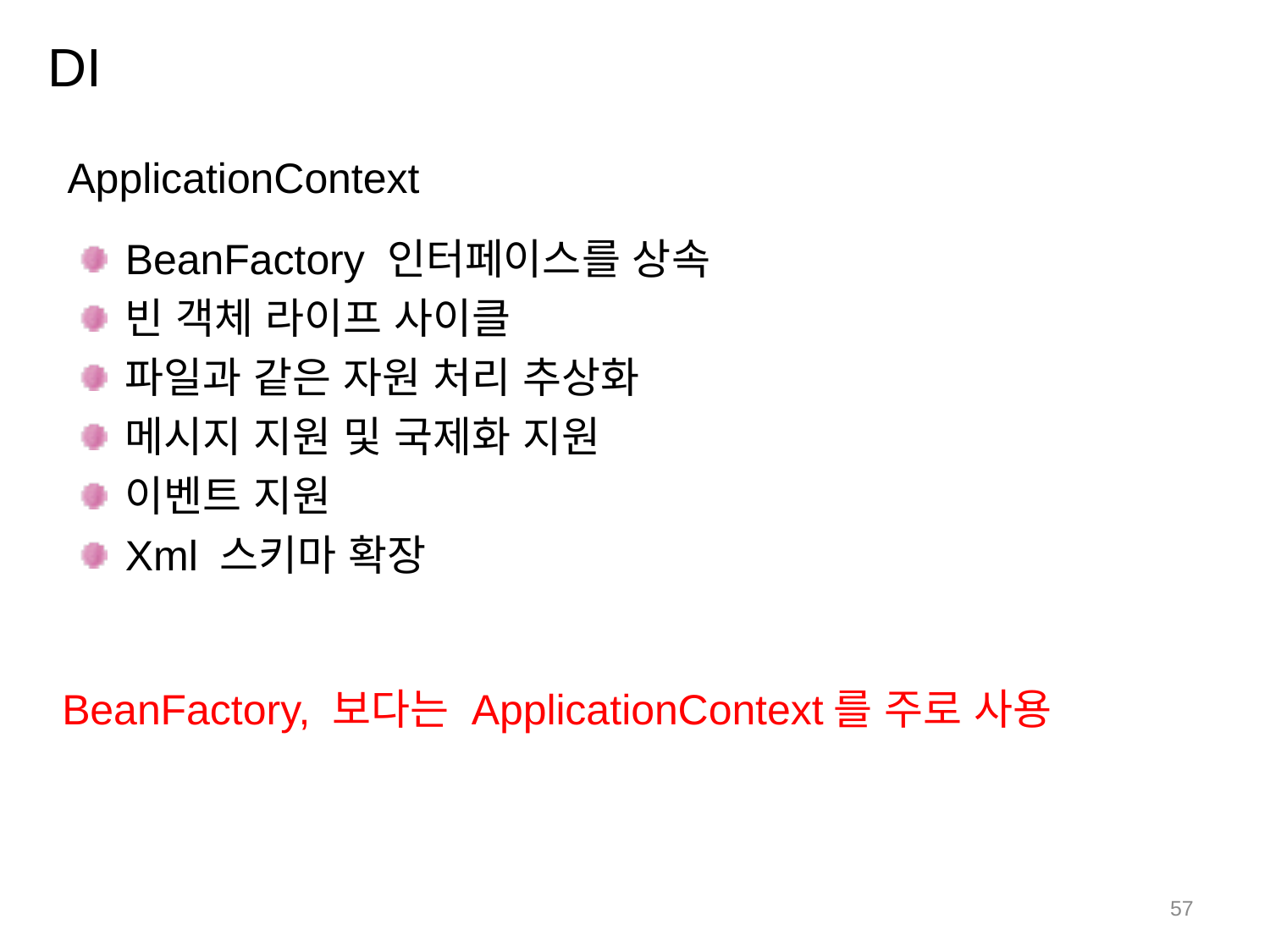

# DI
ApplicationContext
BeanFactory 인터페이스를 상속
빈 객체 라이프 사이클
파일과 같은 자원 처리 추상화
메시지 지원 및 국제화 지원
이벤트 지원
Xml 스키마 확장

BeanFactory, 보다는 ApplicationContext를 주로 사용
57